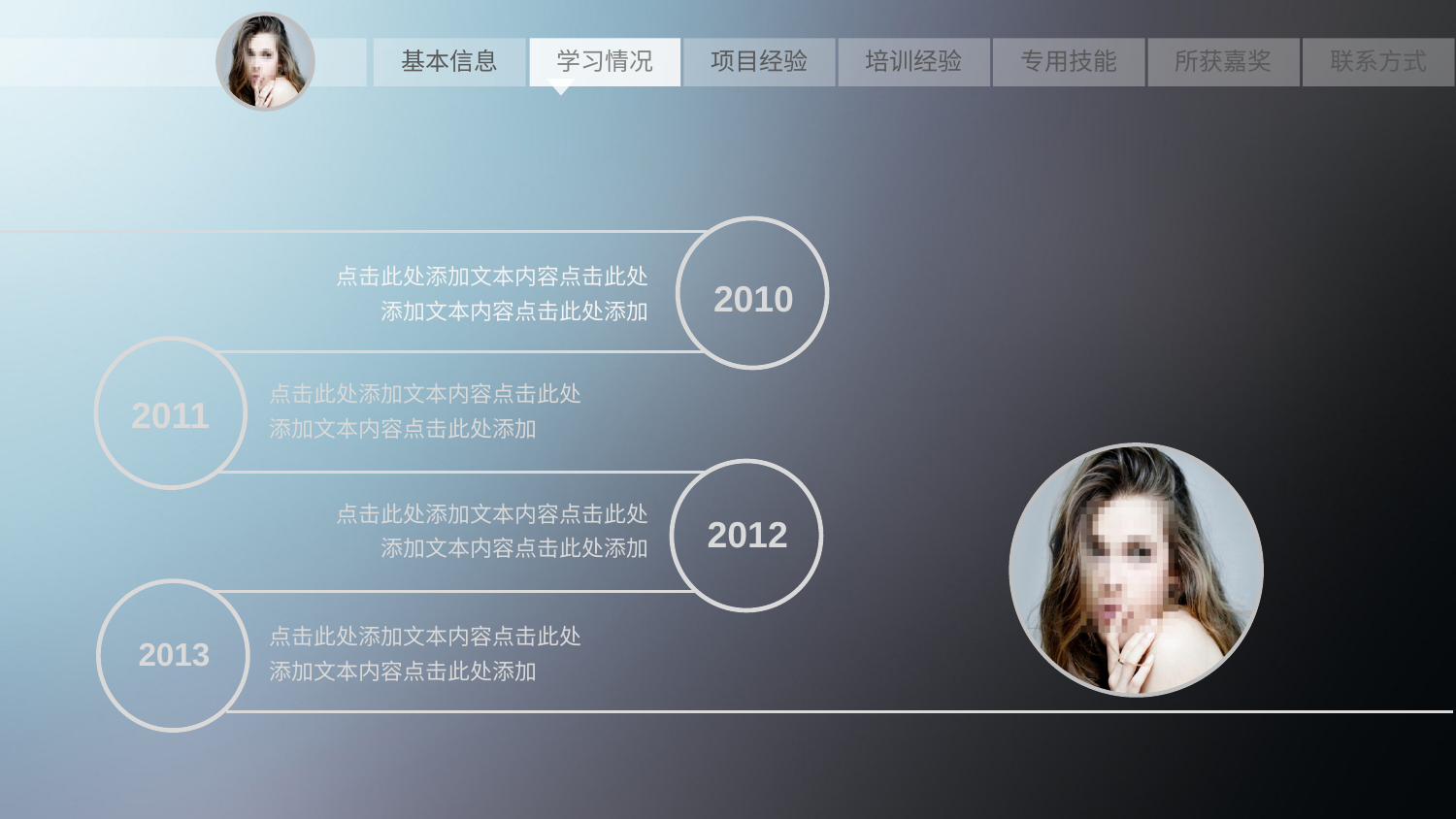

2010
点击此处添加文本内容点击此处添加文本内容点击此处添加

2011
点击此处添加文本内容点击此处添加文本内容点击此处添加

2012
点击此处添加文本内容点击此处添加文本内容点击此处添加

2013
点击此处添加文本内容点击此处添加文本内容点击此处添加